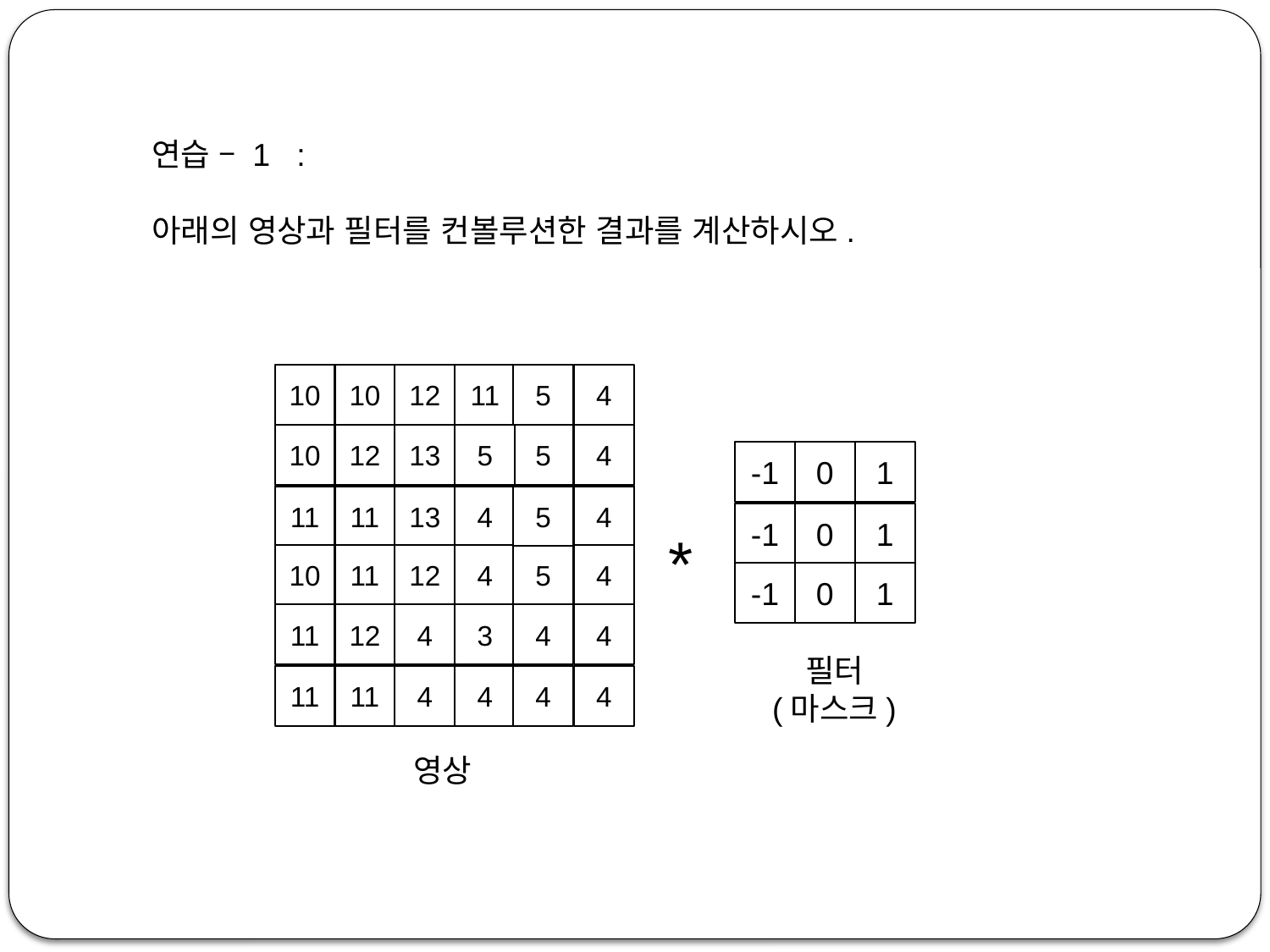

연습 – 1   :

아래의 영상과 필터를 컨볼루션한 결과를 계산하시오.
10
10
12
11
5
4
10
12
13
5
5
4
-1
0
1
11
11
13
4
5
4
-1
0
1
*
10
11
12
4
5
4
-1
0
1
11
12
4
3
4
4
필터
(마스크)
11
11
4
4
4
4
영상